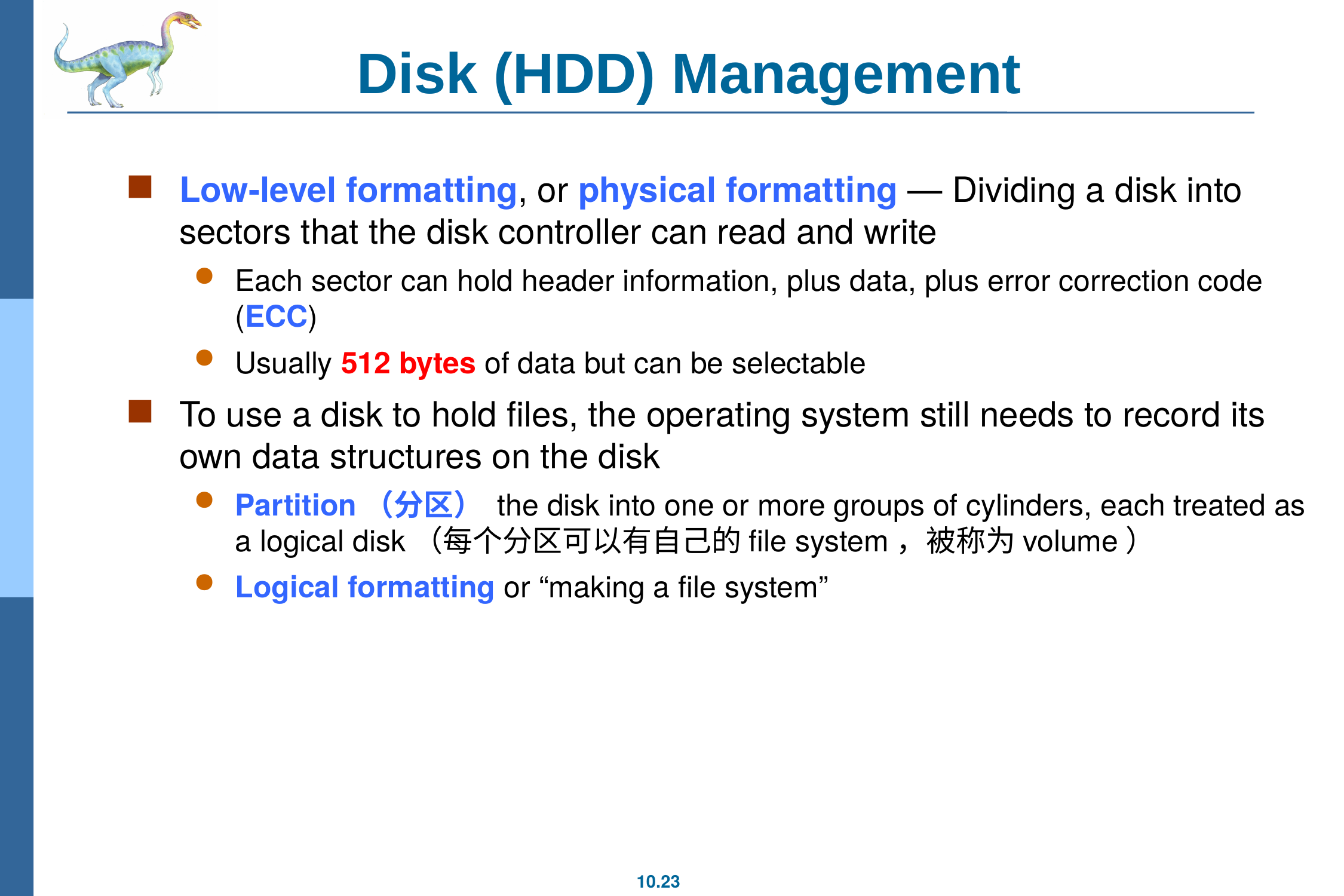

# Disk (HDD) Management
Low-level formatting, or physical formatting — Dividing a disk into sectors that the disk controller can read and write
Each sector can hold header information, plus data, plus error correction code (ECC)
Usually 512 bytes of data but can be selectable
To use a disk to hold files, the operating system still needs to record its own data structures on the disk
Partition（分区） the disk into one or more groups of cylinders, each treated as a logical disk（每个分区可以有自己的file system，被称为volume）
Logical formatting or “making a file system”